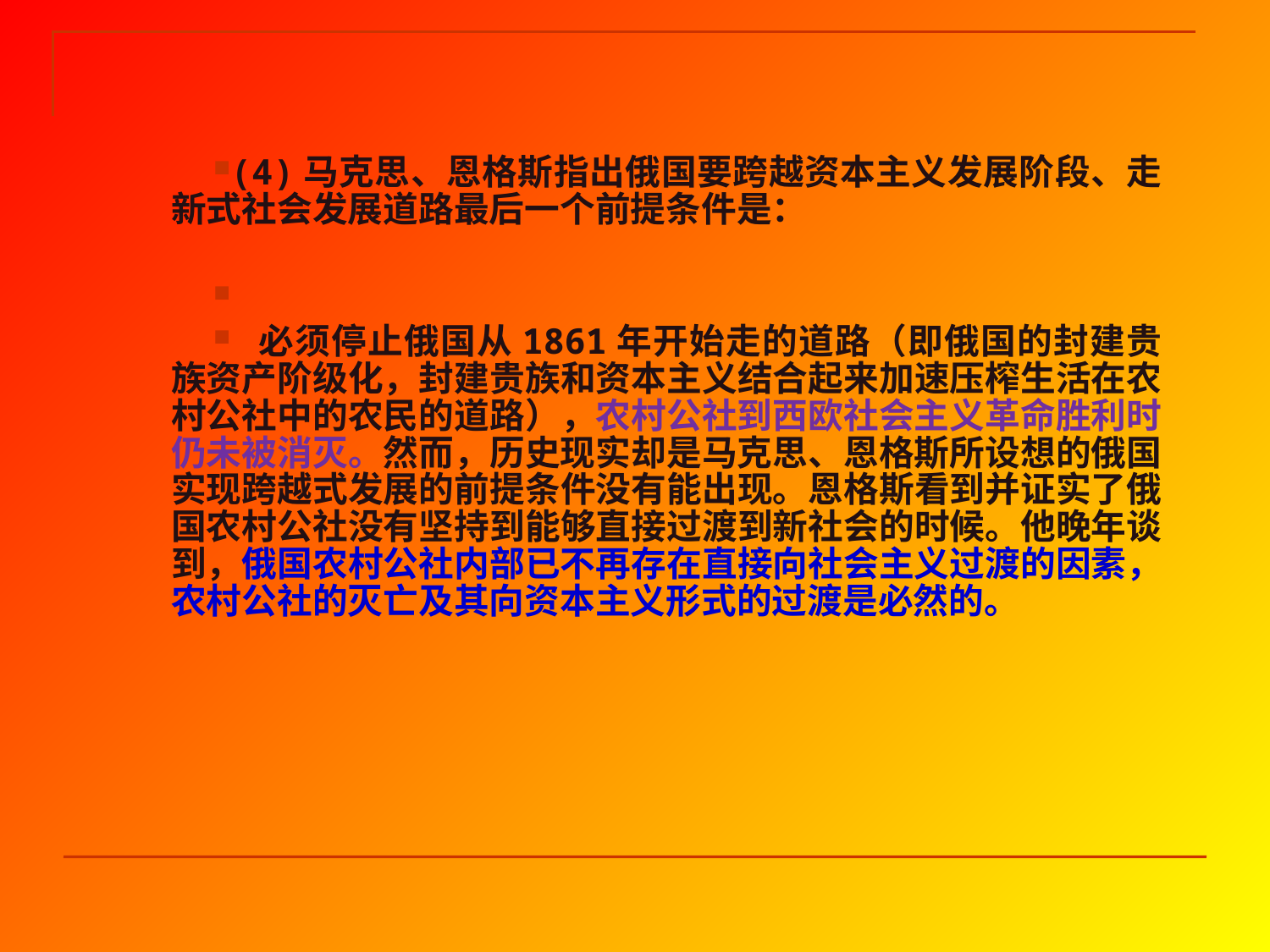

(4)马克思、恩格斯指出俄国要跨越资本主义发展阶段、走新式社会发展道路最后一个前提条件是：

  必须停止俄国从1861年开始走的道路（即俄国的封建贵族资产阶级化，封建贵族和资本主义结合起来加速压榨生活在农村公社中的农民的道路），农村公社到西欧社会主义革命胜利时仍未被消灭。然而，历史现实却是马克思、恩格斯所设想的俄国实现跨越式发展的前提条件没有能出现。恩格斯看到并证实了俄国农村公社没有坚持到能够直接过渡到新社会的时候。他晚年谈到，俄国农村公社内部已不再存在直接向社会主义过渡的因素，农村公社的灭亡及其向资本主义形式的过渡是必然的。